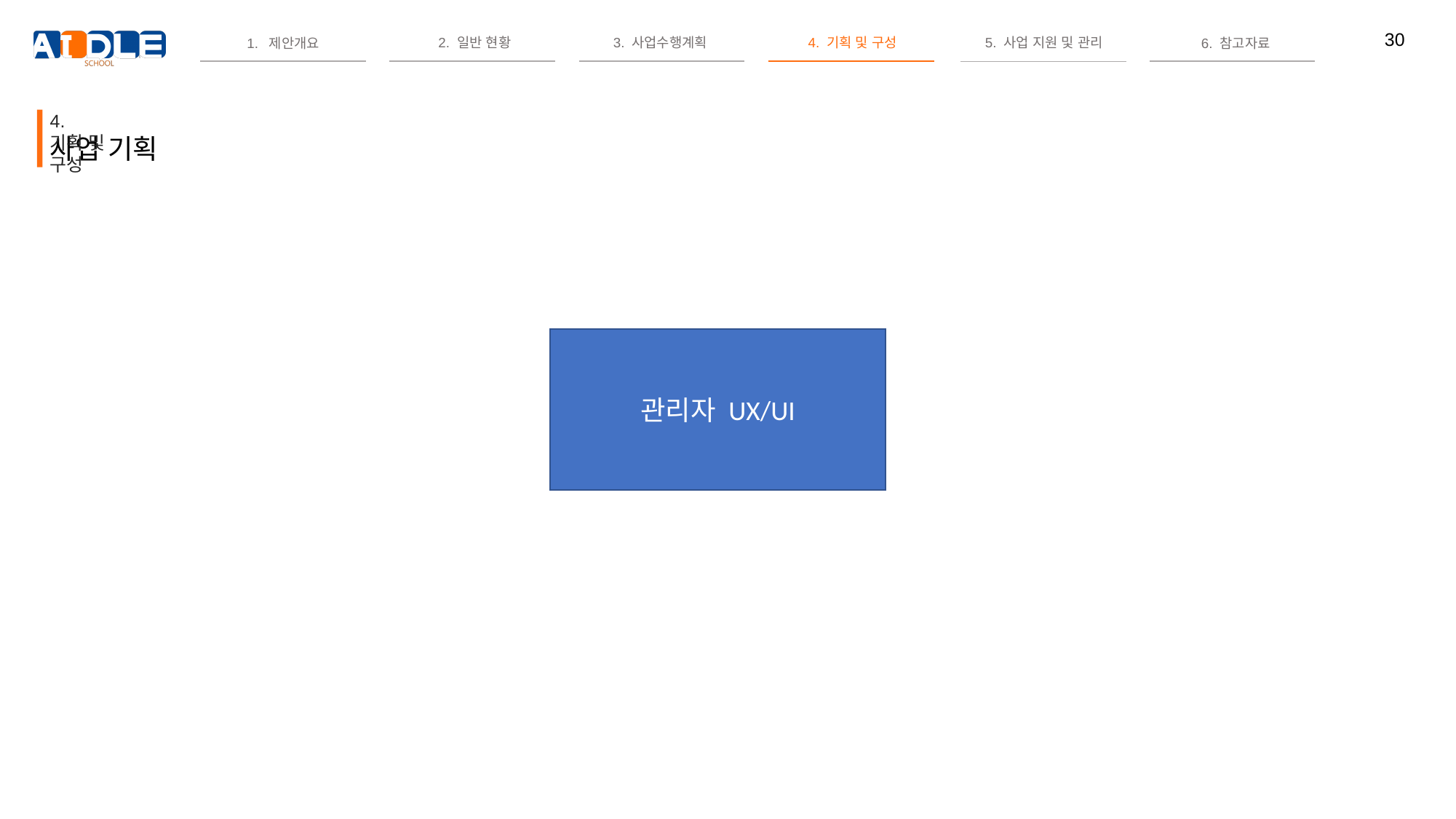

4. 기획 및 구성
사업 기획
관리자 UX/UI